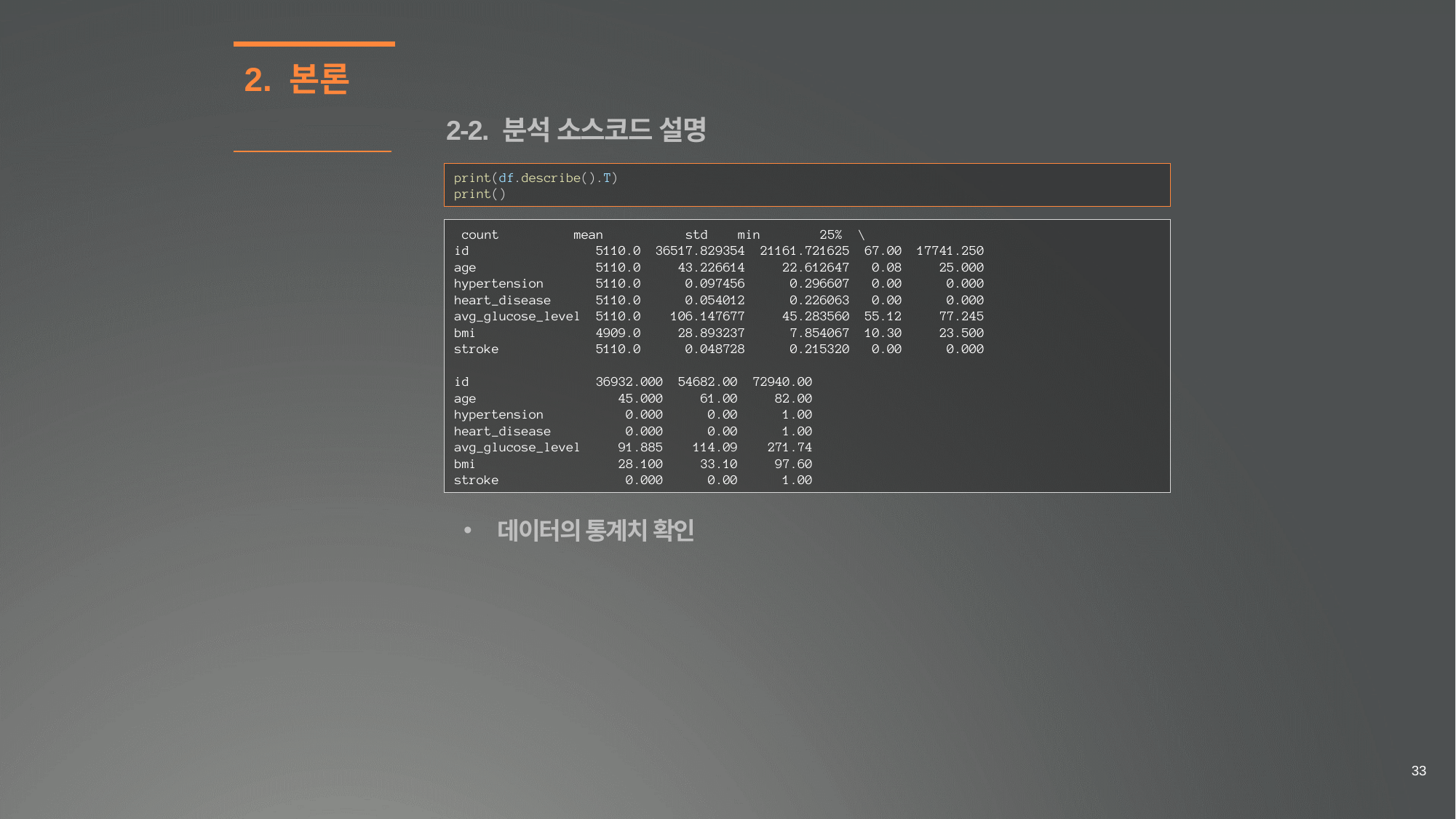

2. 본론
2-2. 분석 소스코드 설명
print(df.describe().T)
print()
 count          mean           std    min        25%  \
id                 5110.0  36517.829354  21161.721625  67.00  17741.250
age                5110.0     43.226614     22.612647   0.08     25.000
hypertension       5110.0      0.097456      0.296607   0.00      0.000
heart_disease      5110.0      0.054012      0.226063   0.00      0.000
avg_glucose_level  5110.0    106.147677     45.283560  55.12     77.245
bmi                4909.0     28.893237      7.854067  10.30     23.500
stroke             5110.0      0.048728      0.215320   0.00      0.000

id                 36932.000  54682.00  72940.00
age                   45.000     61.00     82.00
hypertension           0.000      0.00      1.00
heart_disease          0.000      0.00      1.00
avg_glucose_level     91.885    114.09    271.74
bmi                   28.100     33.10     97.60
stroke                 0.000      0.00      1.00
데이터의 통계치 확인